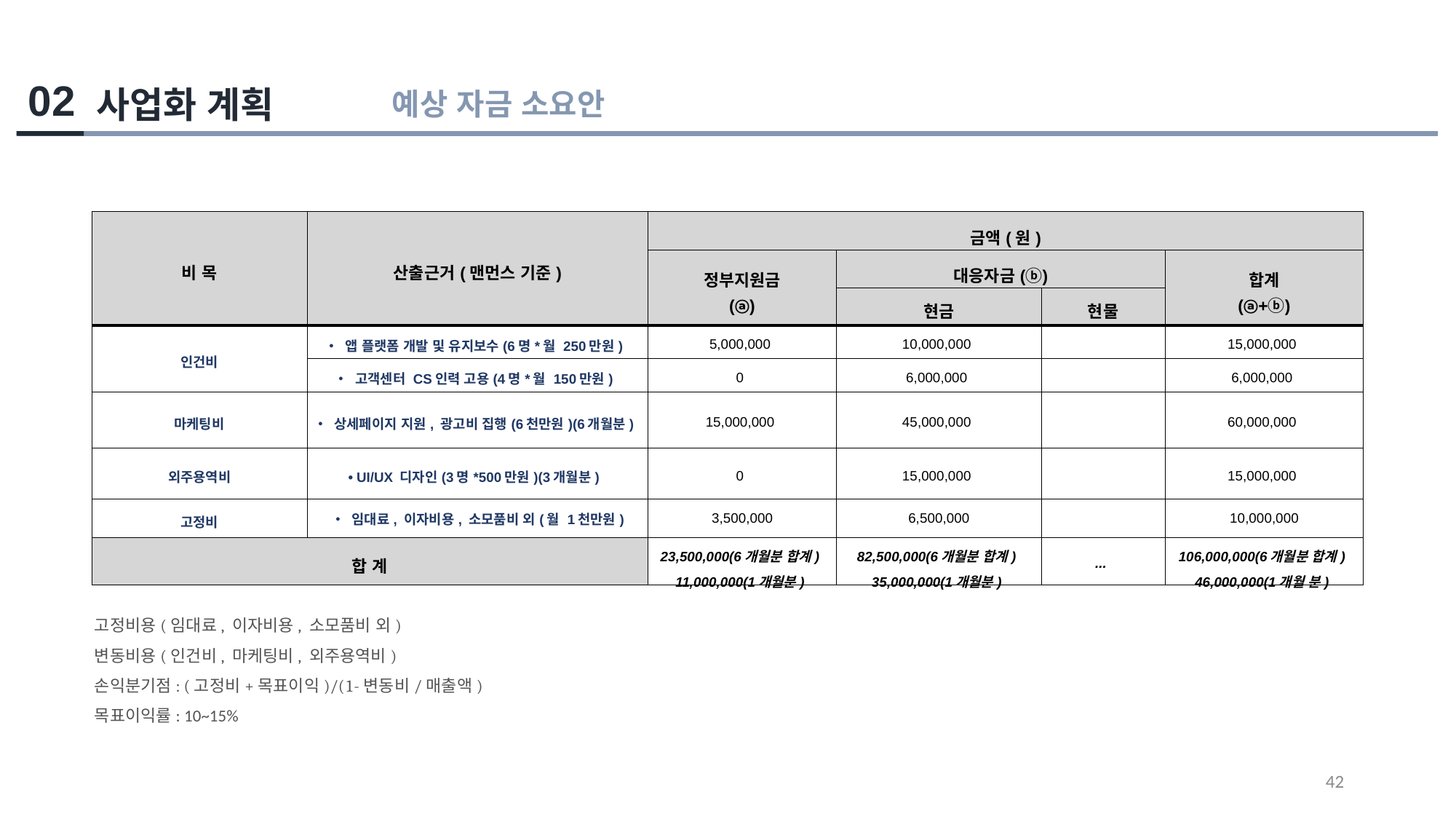

02
사업화 계획
예상 자금 소요안

| 비 목 | 산출근거(맨먼스 기준) | 금액(원) |  |  |  |
| --- | --- | --- | --- | --- | --- |
|  |  | 정부지원금 (ⓐ) | 대응자금(ⓑ) |  | 합계 (ⓐ+ⓑ) |
|  |  |  | 현금 | 현물 |  |
| 인건비 | • 앱 플랫폼 개발 및 유지보수(6명\*월 250만원) | 5,000,000 | 10,000,000 |  | 15,000,000 |
|  | • 고객센터 CS인력 고용(4명\*월 150만원) | 0 | 6,000,000 |  | 6,000,000 |
| 마케팅비 | • 상세페이지 지원, 광고비 집행(6천만원)(6개월분) | 15,000,000 | 45,000,000 |  | 60,000,000 |
| 외주용역비 | • UI/UX 디자인(3명\*500만원)(3개월분) | 0 | 15,000,000 |  | 15,000,000 |
| 고정비 | • 임대료, 이자비용, 소모품비 외(월 1천만원) | 3,500,000 | 6,500,000 |  | 10,000,000 |
| 합 계 |  | 23,500,000(6개월분 합계) 11,000,000(1개월분) | 82,500,000(6개월분 합계) 35,000,000(1개월분) | ... | 106,000,000(6개월분 합계) 46,000,000(1개월 분) |
고정비용(임대료, 이자비용, 소모품비 외)
변동비용(인건비, 마케팅비, 외주용역비)
손익분기점: (고정비+목표이익)/(1-변동비/매출액)
목표이익률: 10~15%
42